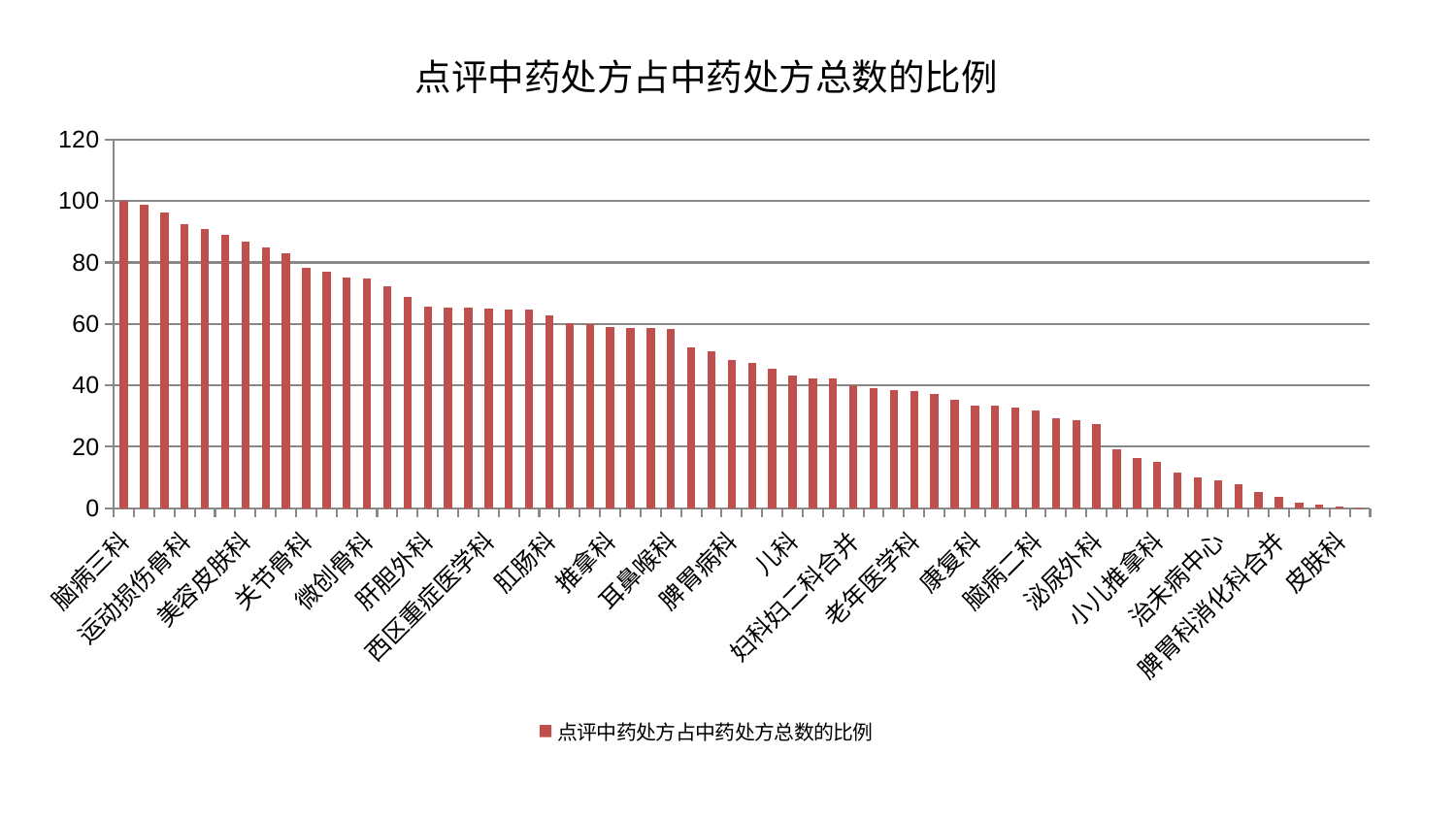

### Chart: 点评中药处方占中药处方总数的比例

| Category | 点评中药处方占中药处方总数的比例 |
|---|---|
| 脑病三科 | 100.0 |
| 风湿病科 | 98.86338355737652 |
| 脊柱骨科 | 96.20721683066255 |
| 运动损伤骨科 | 92.49516477941911 |
| 重症医学科 | 90.81003714816366 |
| 男科 | 89.0033839764417 |
| 美容皮肤科 | 86.96645471524198 |
| 产科 | 84.9485860454052 |
| 呼吸内科 | 83.02636662428482 |
| 关节骨科 | 78.27894609073984 |
| 肿瘤内科 | 76.87029172905277 |
| 肝病科 | 75.24883013736256 |
| 微创骨科 | 74.86221358710402 |
| 东区重症医学科 | 72.31161293311237 |
| 口腔科 | 68.70881708502303 |
| 肝胆外科 | 65.49262356245421 |
| 血液科 | 65.322882852651 |
| 妇科 | 65.18702736172155 |
| 西区重症医学科 | 65.06017349928125 |
| 脑病一科 | 64.6497528754522 |
| 心病三科 | 64.5337982772367 |
| 肛肠科 | 62.74837488622728 |
| 肾脏内科 | 60.15097571999757 |
| 心病二科 | 60.04270701360751 |
| 推拿科 | 58.95134818954179 |
| 消化内科 | 58.7992728607062 |
| 东区肾病科 | 58.58054493719928 |
| 耳鼻喉科 | 58.42914819516795 |
| 小儿骨科 | 52.448571603983424 |
| 中医经典科 | 51.144979960237954 |
| 脾胃病科 | 48.30585526667641 |
| 心病四科 | 47.23078330982869 |
| 综合内科 | 45.34480544613798 |
| 儿科 | 43.080306384479144 |
| 骨科 | 42.17724812176277 |
| 神经内科 | 42.17416834411366 |
| 妇科妇二科合并 | 39.90470741375665 |
| 中医外治中心 | 39.00598579164977 |
| 创伤骨科 | 38.58604844200019 |
| 老年医学科 | 38.26426444519251 |
| 乳腺甲状腺外科 | 37.13100179878784 |
| 心血管内科 | 35.19976110116052 |
| 康复科 | 33.55347489367226 |
| 内分泌科 | 33.33733880877834 |
| 针灸科 | 32.74105172714971 |
| 脑病二科 | 31.696848359691096 |
| 妇二科 | 29.458181932252334 |
| 身心医学科 | 28.76701832774626 |
| 泌尿外科 | 27.387185959746855 |
| 神经外科 | 19.22141894038311 |
| 普通外科 | 16.25909095576917 |
| 小儿推拿科 | 15.203175230309045 |
| 周围血管科 | 11.686199548420072 |
| 显微骨科 | 10.105523681588515 |
| 治未病中心 | 8.986227821338142 |
| 肾病科 | 7.834917666170427 |
| 胸外科 | 5.198945420837519 |
| 脾胃科消化科合并 | 3.5926132768936947 |
| 眼科 | 1.7198291398583283 |
| 心病一科 | 1.24304302665317 |
| 皮肤科 | 0.6081622652419763 |
| 医院 | 0.011462005376351496 |
176